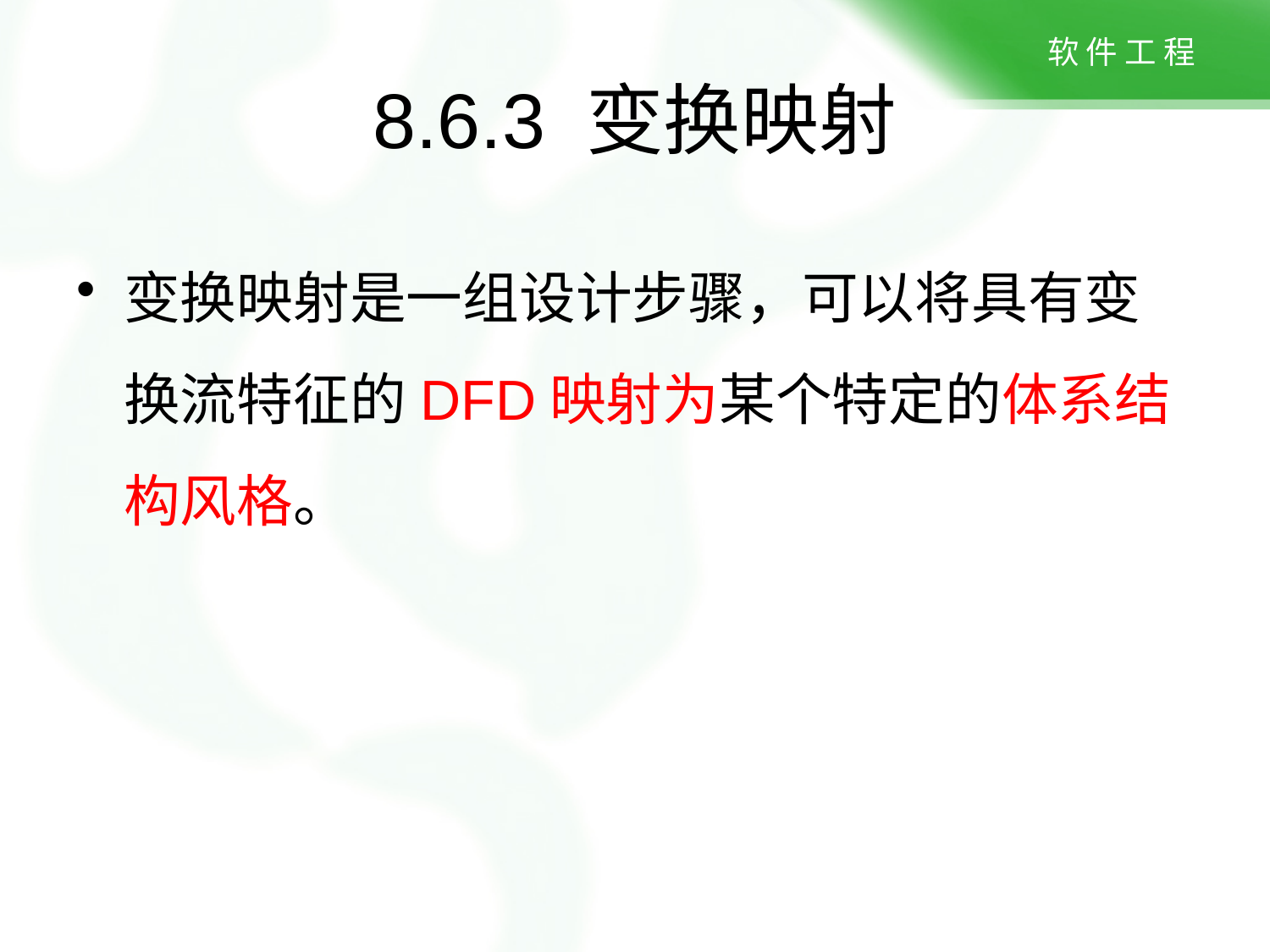

8.6.3 变换映射
变换映射是一组设计步骤，可以将具有变换流特征的DFD映射为某个特定的体系结构风格。